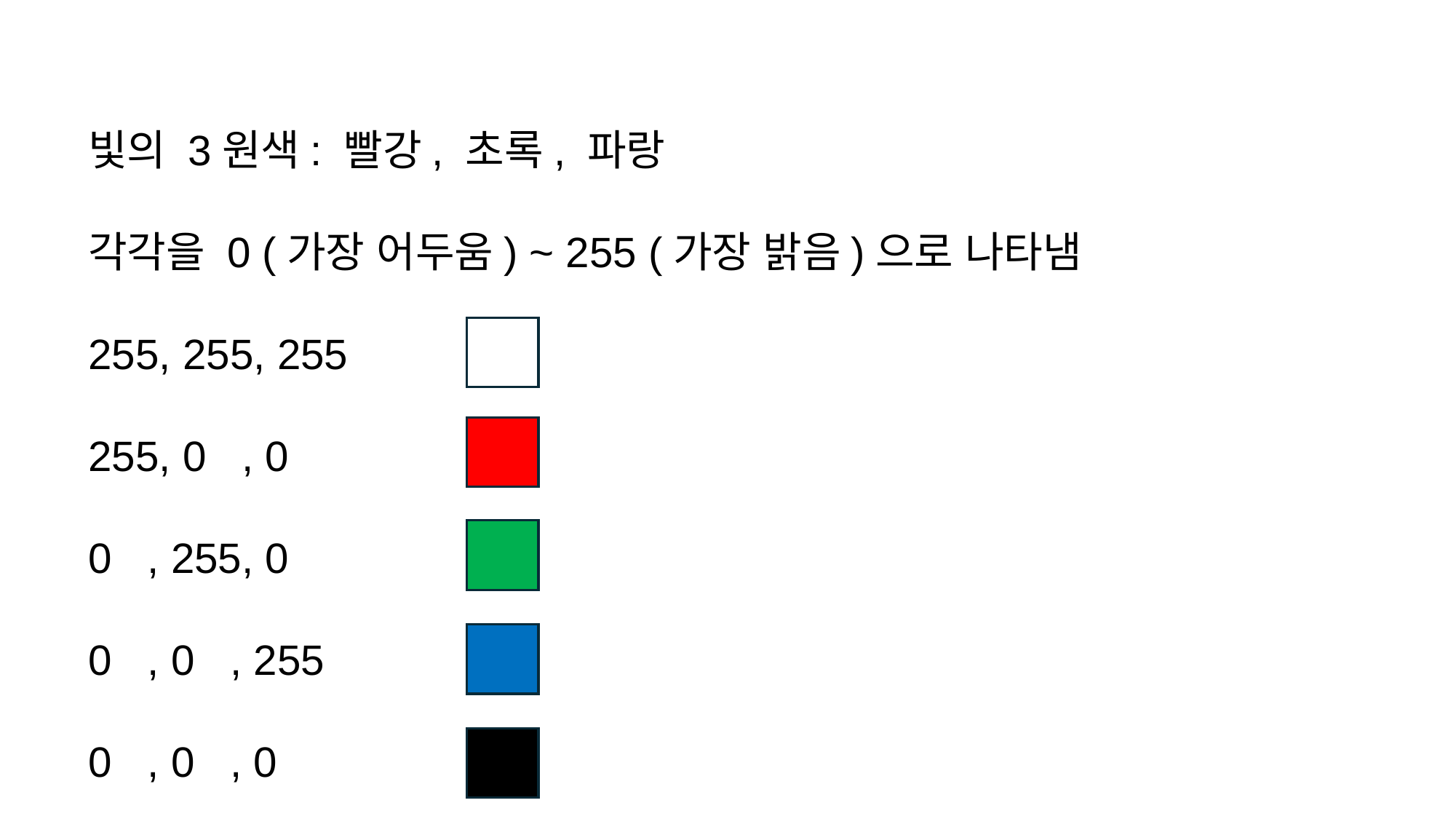

빛의 3원색: 빨강, 초록, 파랑

각각을 0 (가장 어두움) ~ 255 (가장 밝음)으로 나타냄

255, 255, 255

255, 0   , 0

0   , 255, 0

0   , 0   , 255

0   , 0   , 0